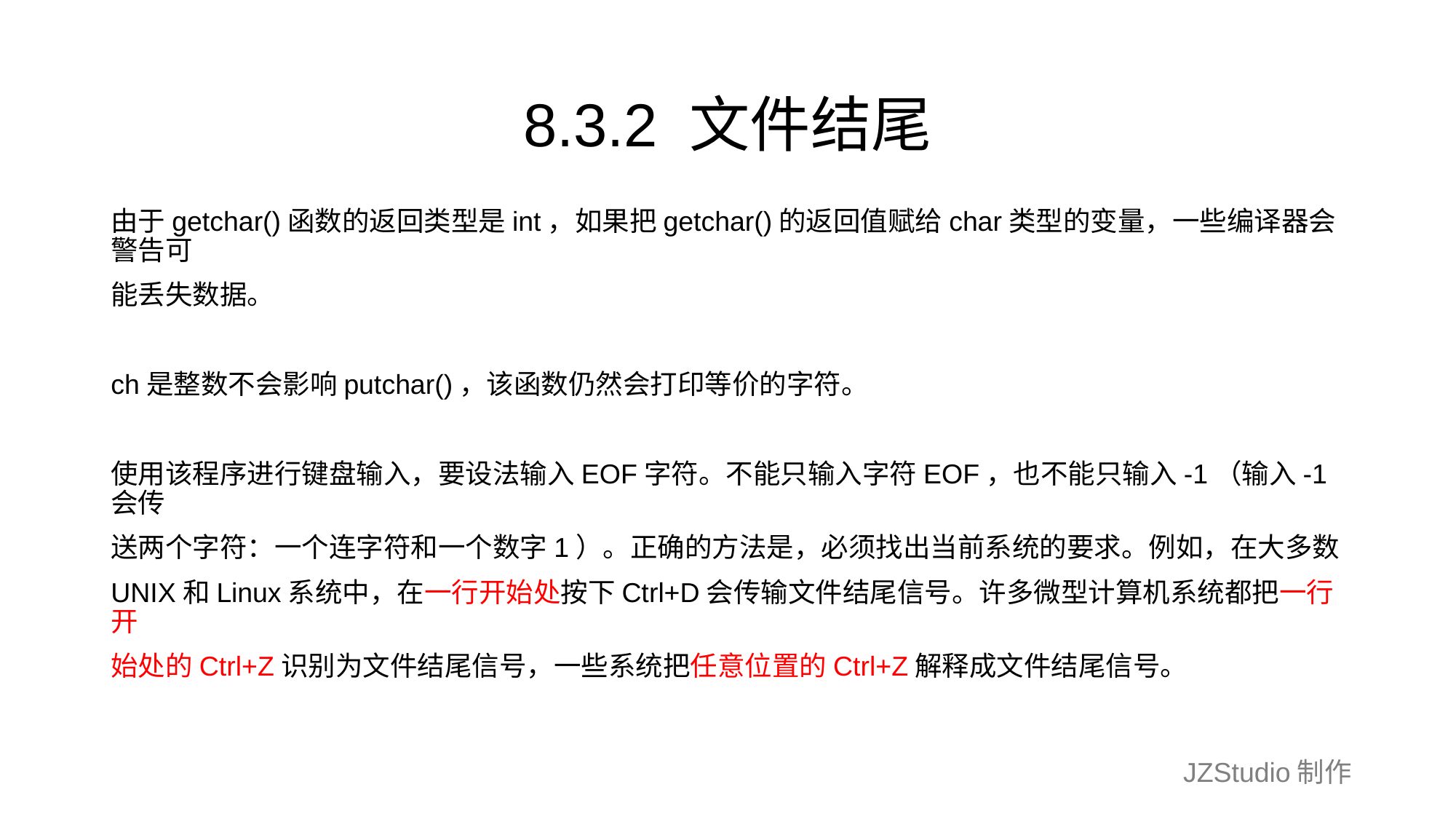

# 8.3.2 文件结尾
由于getchar()函数的返回类型是int，如果把getchar()的返回值赋给char类型的变量，一些编译器会警告可
能丢失数据。

ch是整数不会影响putchar()，该函数仍然会打印等价的字符。

使用该程序进行键盘输入，要设法输入EOF字符。不能只输入字符EOF，也不能只输入-1（输入-1会传
送两个字符：一个连字符和一个数字1）。正确的方法是，必须找出当前系统的要求。例如，在大多数
UNIX和Linux系统中，在一行开始处按下Ctrl+D会传输文件结尾信号。许多微型计算机系统都把一行开
始处的Ctrl+Z识别为文件结尾信号，一些系统把任意位置的Ctrl+Z解释成文件结尾信号。